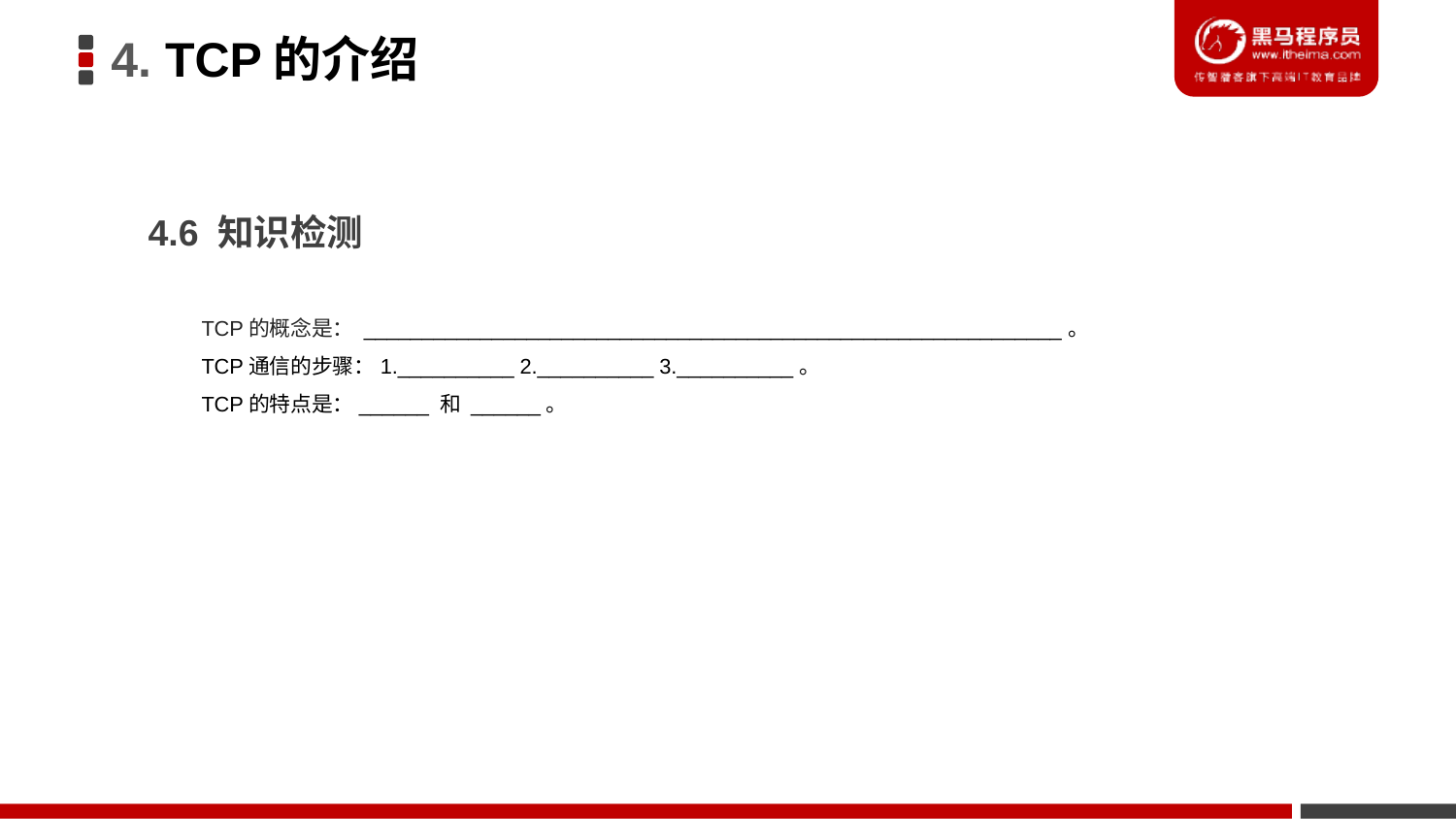

4. TCP的介绍
4.6 知识检测
TCP的概念是： ____________________________________________________________。
TCP通信的步骤：1.__________ 2.__________ 3.__________。
TCP的特点是：______ 和 ______。